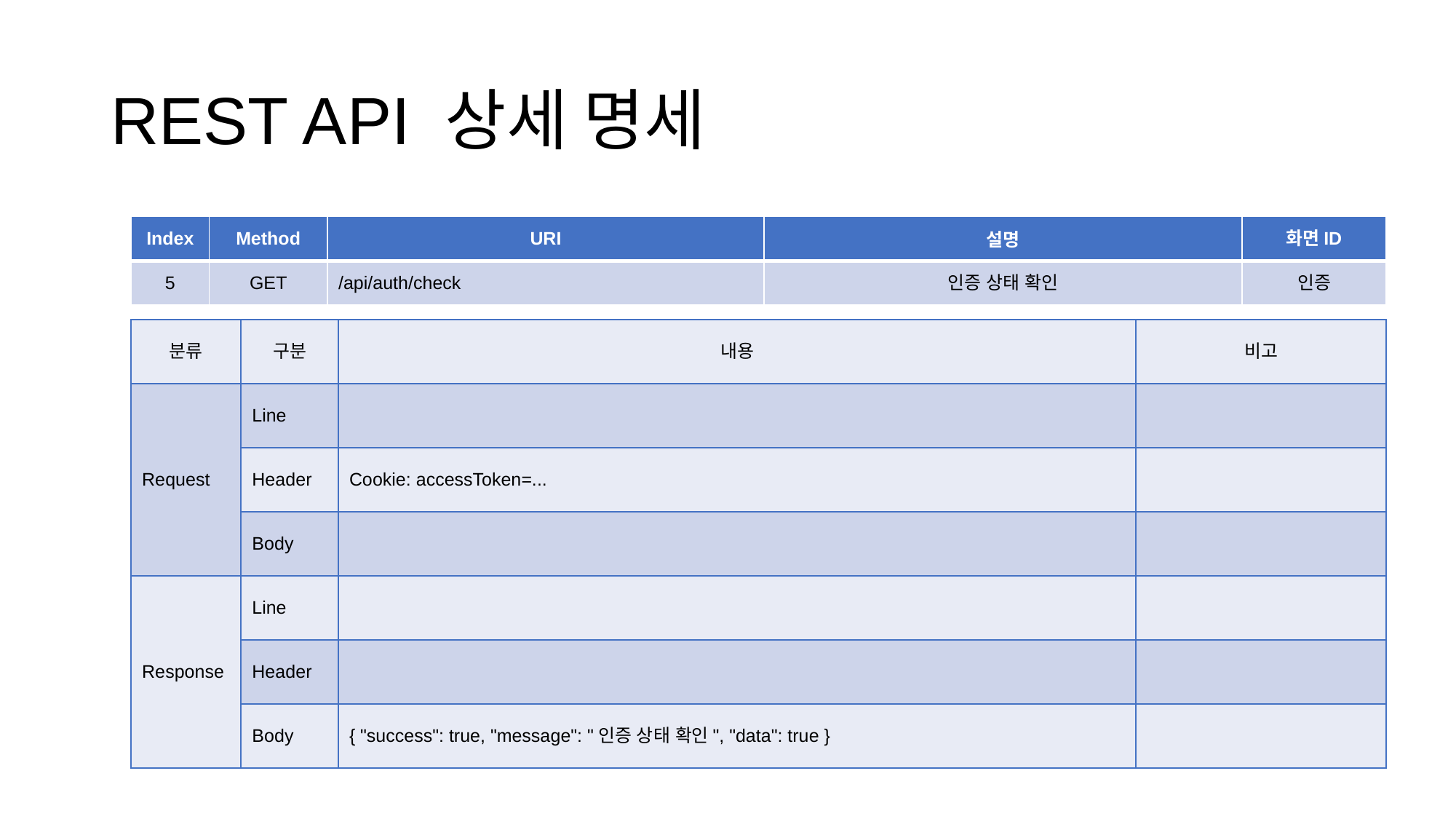

# REST API 상세 명세
| Index | Method | URI | 설명 | 화면ID |
| --- | --- | --- | --- | --- |
| 5 | GET | /api/auth/check | 인증 상태 확인 | 인증 |
| 분류 | 구분 | 내용 | 비고 |
| --- | --- | --- | --- |
| Request | Line |  |  |
|  | Header | Cookie: accessToken=... |  |
|  | Body |  |  |
| Response | Line |  |  |
|  | Header |  |  |
|  | Body | { "success": true, "message": "인증 상태 확인", "data": true } |  |